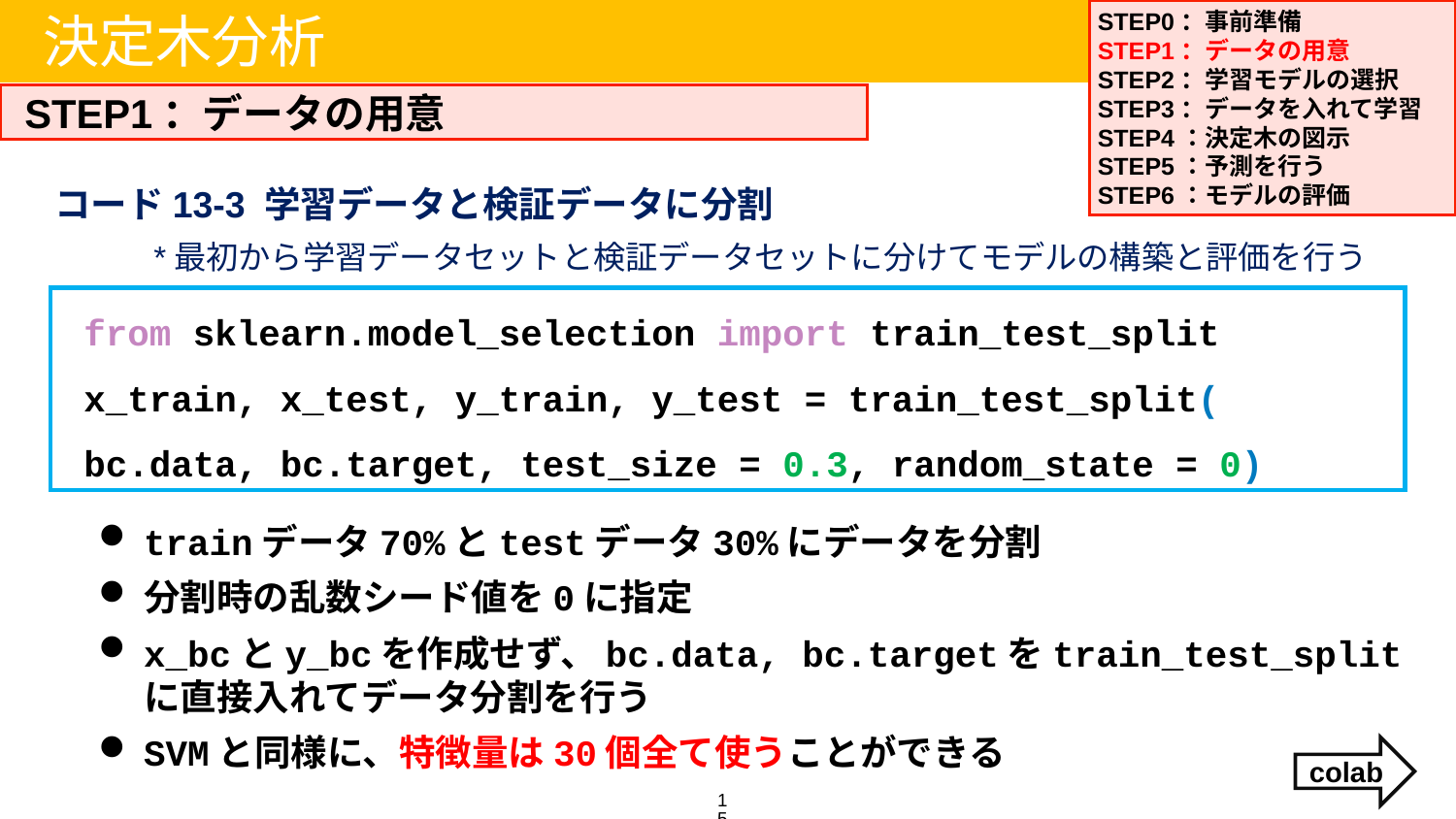

STEP0：事前準備
STEP1：データの用意
STEP2：学習モデルの選択
STEP3：データを入れて学習
STEP4：決定木の図示
STEP5：予測を行う
STEP6：モデルの評価
決定木分析
STEP1：データの用意
コード13-3 学習データと検証データに分割
*最初から学習データセットと検証データセットに分けてモデルの構築と評価を行う
from sklearn.model_selection import train_test_split
x_train, x_test, y_train, y_test = train_test_split(
bc.data, bc.target, test_size = 0.3, random_state = 0)
trainデータ70%とtestデータ30%にデータを分割
分割時の乱数シード値を0に指定
x_bcとy_bcを作成せず、bc.data, bc.targetをtrain_test_splitに直接入れてデータ分割を行う
SVMと同様に、特徴量は30個全て使うことができる
colab
15